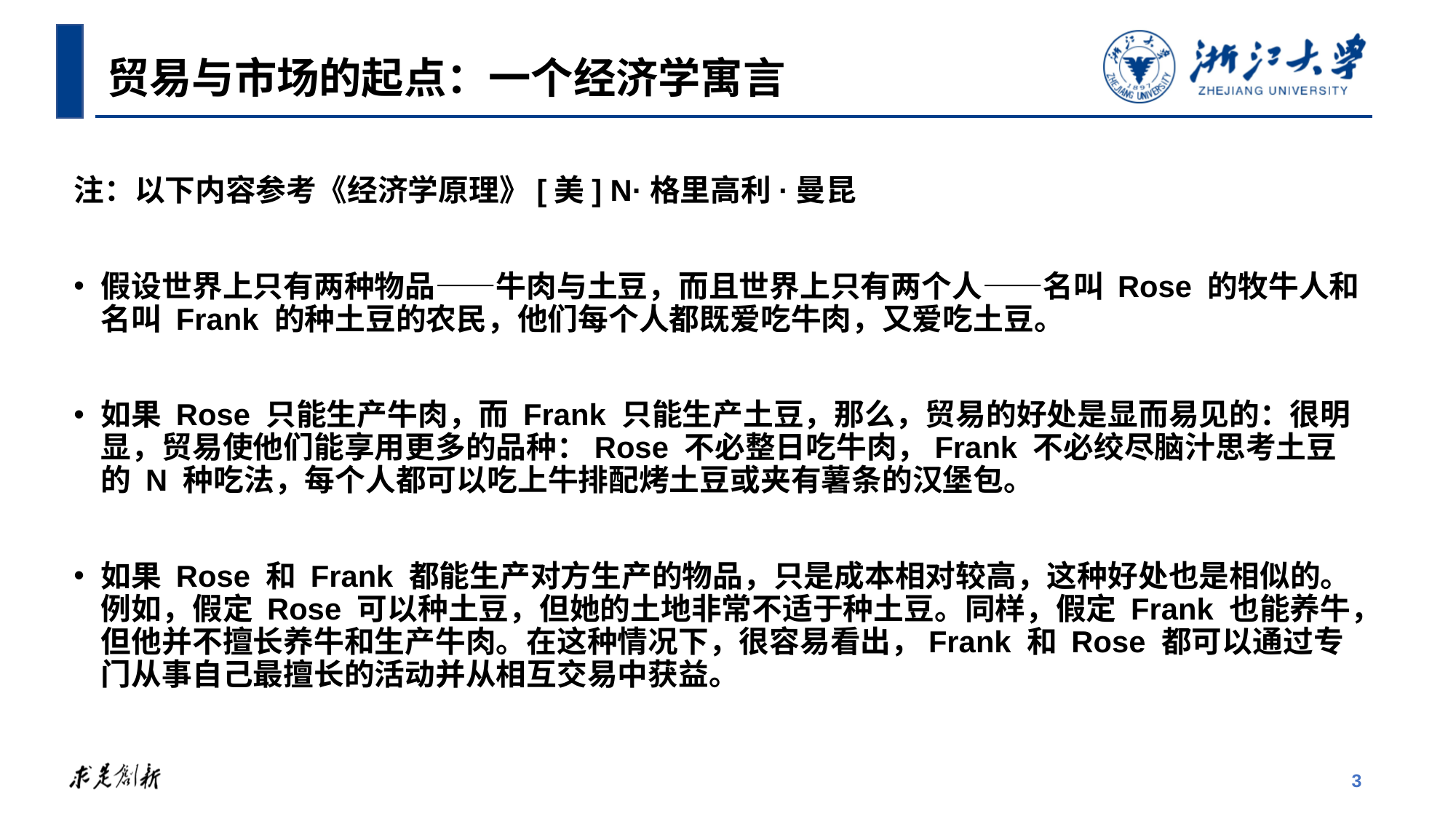

贸易与市场的起点：一个经济学寓言
注：以下内容参考《经济学原理》[美] N·格里高利·曼昆

假设世界上只有两种物品——牛肉与土豆，而且世界上只有两个人——名叫 Rose 的牧牛人和名叫 Frank 的种土豆的农民，他们每个人都既爱吃牛肉，又爱吃土豆。

如果 Rose 只能生产牛肉，而 Frank 只能生产土豆，那么，贸易的好处是显而易见的：很明显，贸易使他们能享用更多的品种：Rose 不必整日吃牛肉，Frank 不必绞尽脑汁思考土豆的 N 种吃法，每个人都可以吃上牛排配烤土豆或夹有薯条的汉堡包。

如果 Rose 和 Frank 都能生产对方生产的物品，只是成本相对较高，这种好处也是相似的。例如，假定 Rose 可以种土豆，但她的土地非常不适于种土豆。同样，假定 Frank 也能养牛，但他并不擅长养牛和生产牛肉。在这种情况下，很容易看出，Frank 和 Rose 都可以通过专门从事自己最擅长的活动并从相互交易中获益。
3